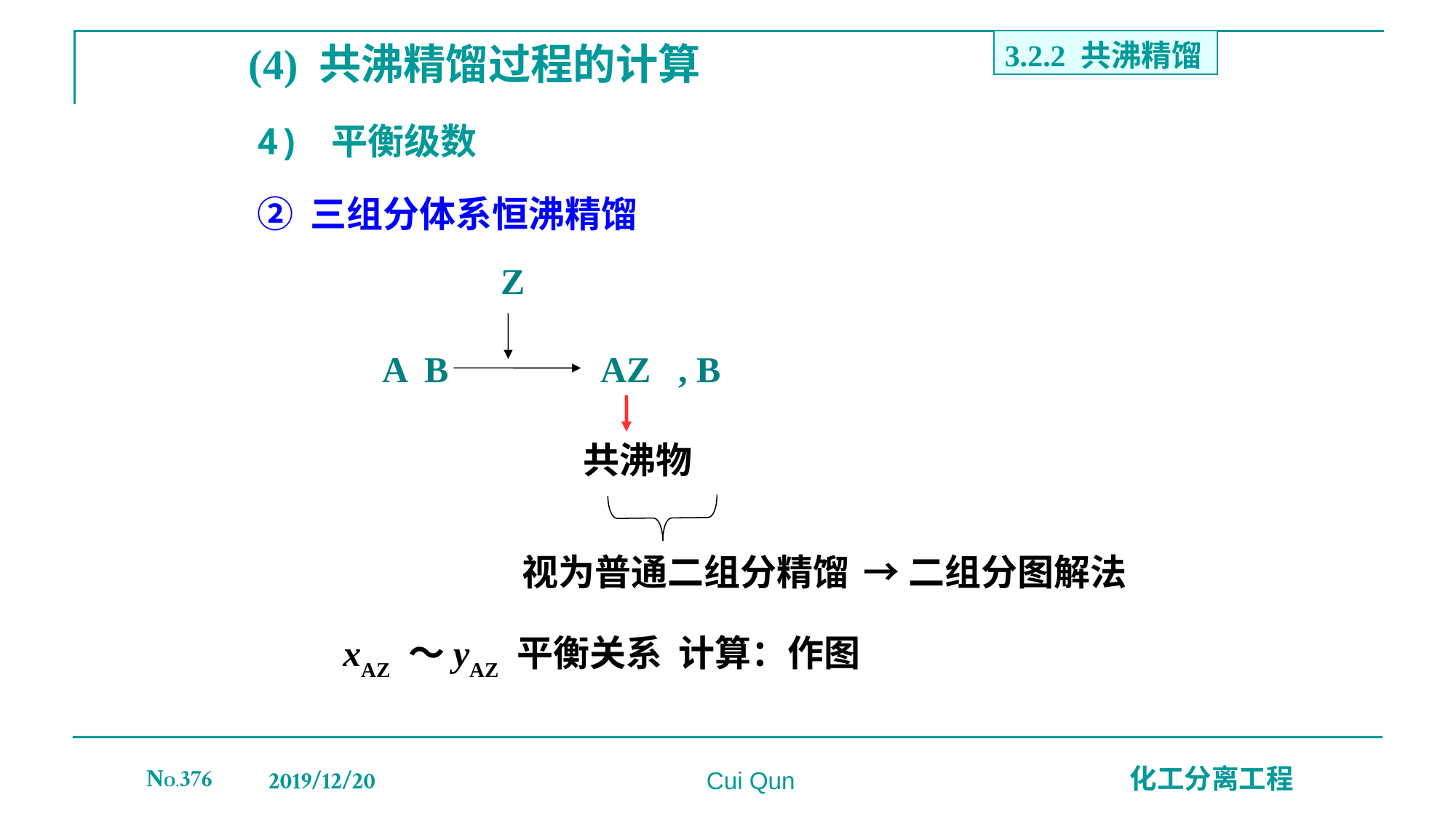

(4) 共沸精馏过程的计算
3.2.2 共沸精馏
# 4) 平衡级数
② 三组分体系恒沸精馏
Z

 A  B
AZ   , B

共沸物

视为普通二组分精馏
→二组分图解法
xAZ ～yAZ 平衡关系  计算：作图
NO.376
2019/12/20
化工分离工程